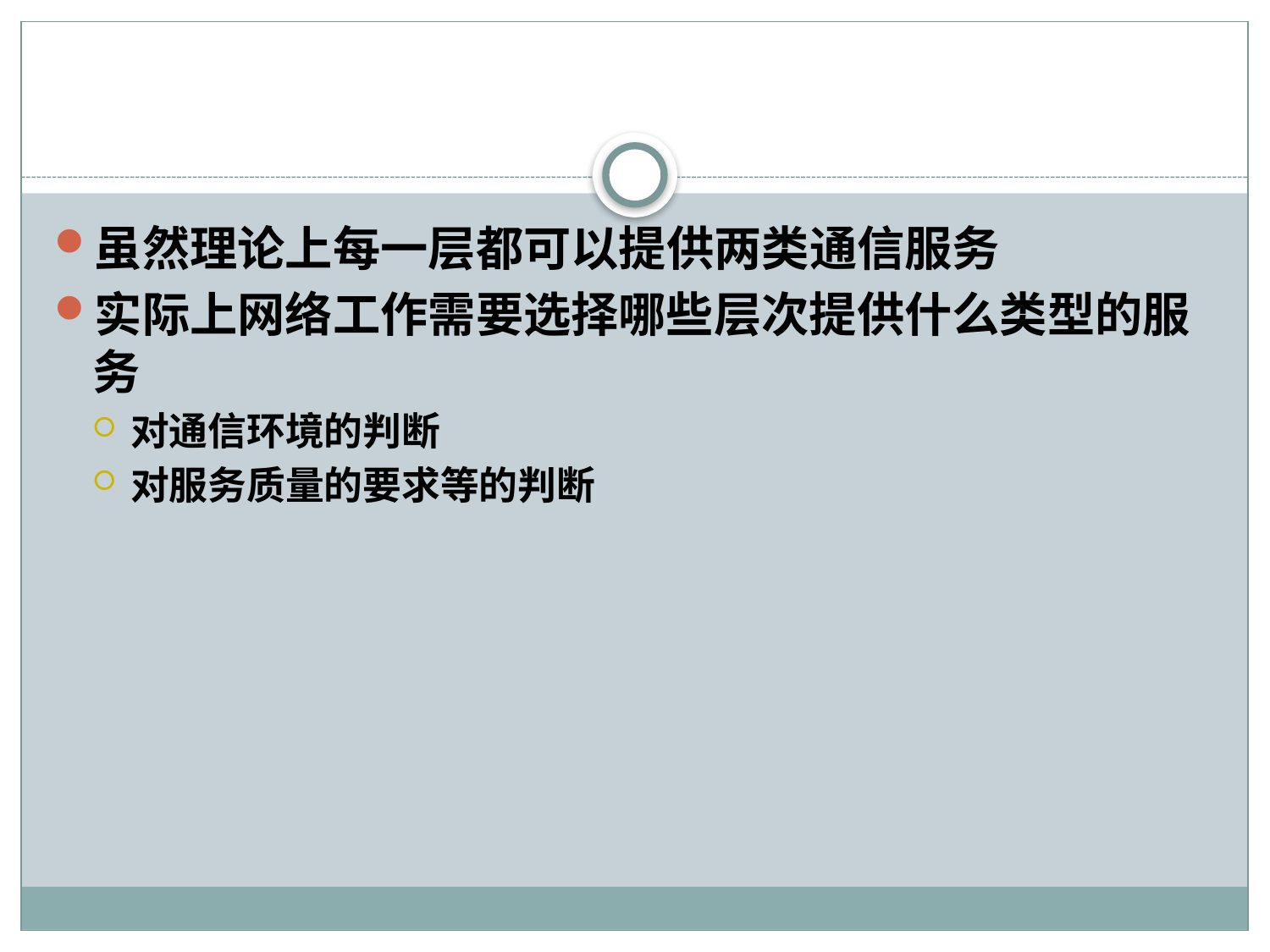

#
虽然理论上每一层都可以提供两类通信服务
实际上网络工作需要选择哪些层次提供什么类型的服务
对通信环境的判断
对服务质量的要求等的判断